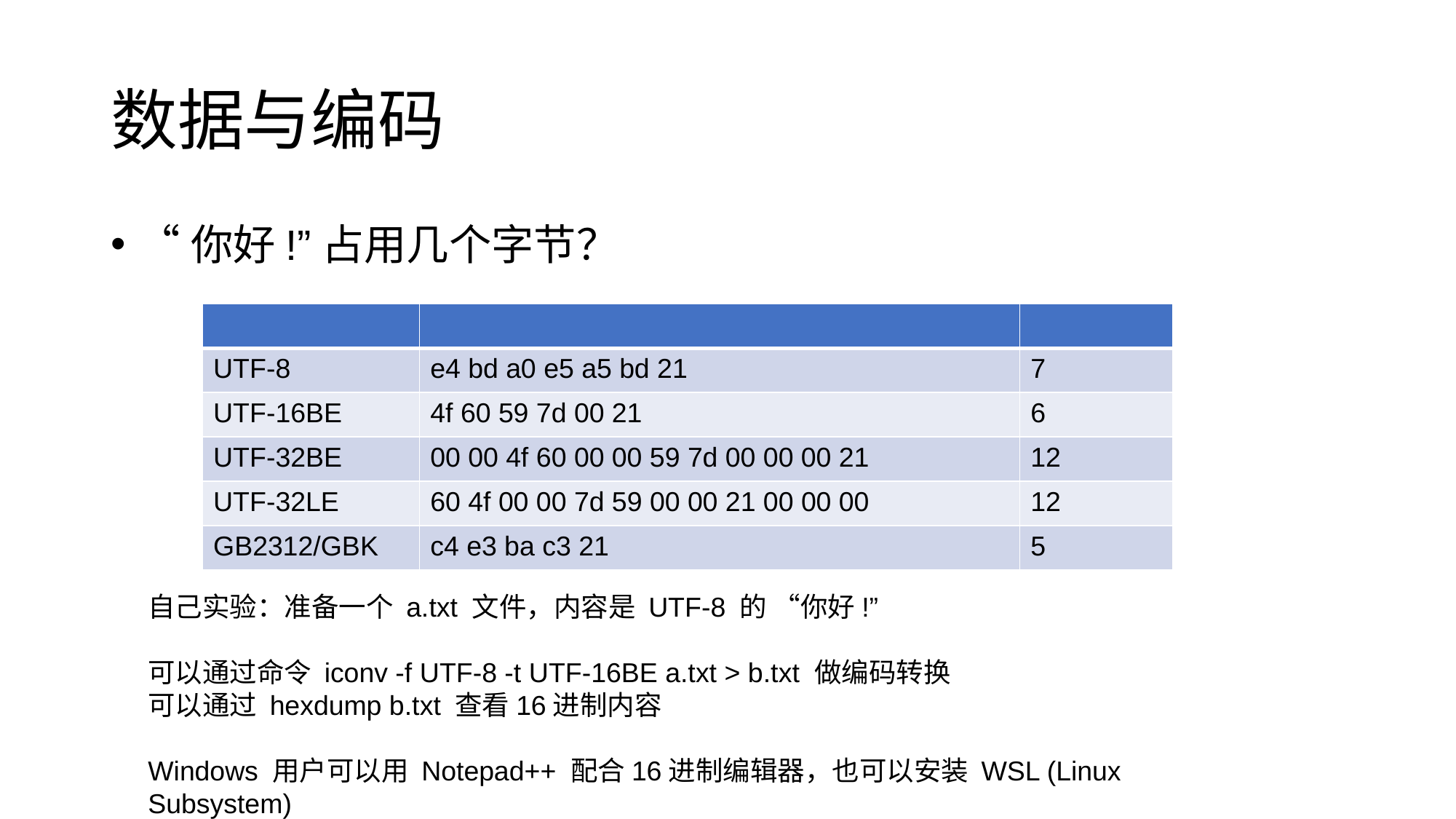

# 数据与编码
“你好!”占用几个字节？

|  |  |  |
| --- | --- | --- |
| UTF-8 | e4 bd a0 e5 a5 bd 21 | 7 |
| UTF-16BE | 4f 60 59 7d 00 21 | 6 |
| UTF-32BE | 00 00 4f 60 00 00 59 7d 00 00 00 21 | 12 |
| UTF-32LE | 60 4f 00 00 7d 59 00 00 21 00 00 00 | 12 |
| GB2312/GBK | c4 e3 ba c3 21 | 5 |
自己实验：准备一个 a.txt 文件，内容是 UTF-8 的 “你好!”

可以通过命令 iconv -f UTF-8 -t UTF-16BE a.txt > b.txt 做编码转换
可以通过 hexdump b.txt 查看16进制内容

Windows 用户可以用 Notepad++ 配合16进制编辑器，也可以安装 WSL (Linux Subsystem)